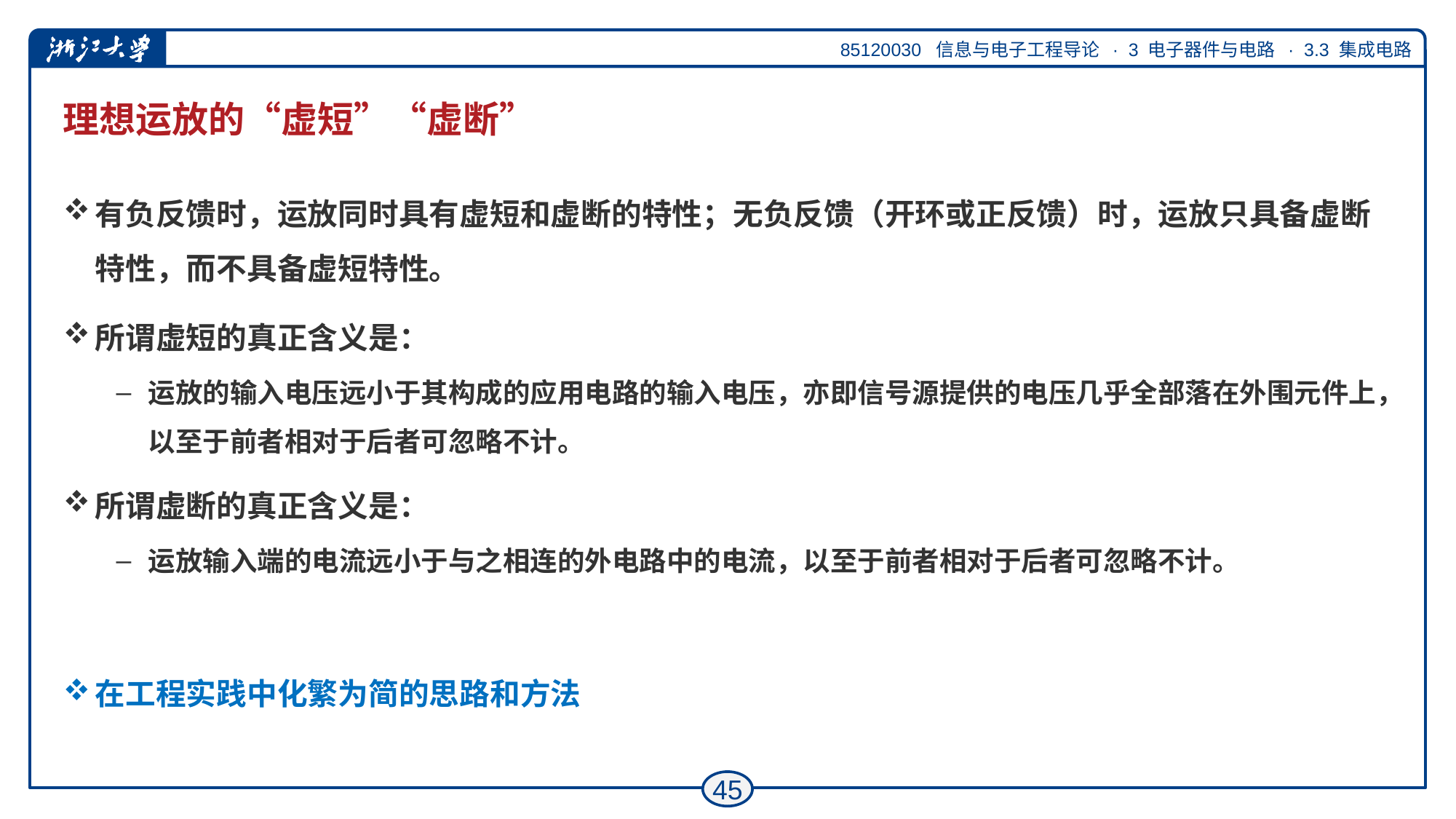

# 理想运放的“虚短”“虚断”
有负反馈时，运放同时具有虚短和虚断的特性；无负反馈（开环或正反馈）时，运放只具备虚断特性，而不具备虚短特性。
所谓虚短的真正含义是：
运放的输入电压远小于其构成的应用电路的输入电压，亦即信号源提供的电压几乎全部落在外围元件上，以至于前者相对于后者可忽略不计。
所谓虚断的真正含义是：
运放输入端的电流远小于与之相连的外电路中的电流，以至于前者相对于后者可忽略不计。

在工程实践中化繁为简的思路和方法